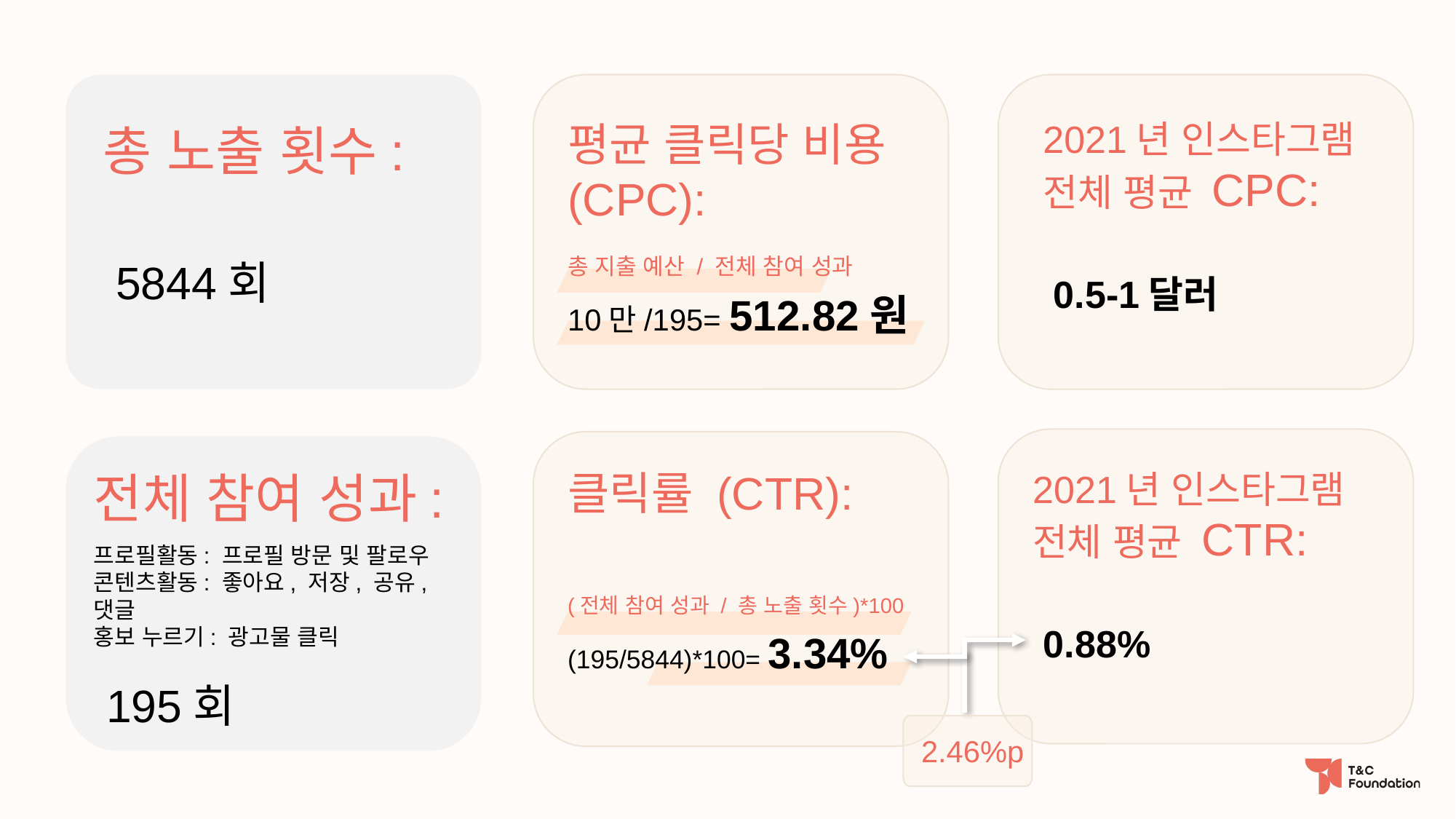

평균 클릭당 비용 (CPC):

총 지출 예산 / 전체 참여 성과

10만/195= 512.82원
2021년 인스타그램 전체 평균 CPC:

 0.5-1달러
총 노출 횟수:

 5844회

전체 참여 성과:

프로필활동: 프로필 방문 및 팔로우
콘텐츠활동: 좋아요, 저장, 공유, 댓글
홍보 누르기: 광고물 클릭

 195회
클릭률 (CTR):

(전체 참여 성과 / 총 노출 횟수)*100

(195/5844)*100= 3.34%
2021년 인스타그램 전체 평균 CTR:

 0.88%

2.46%p